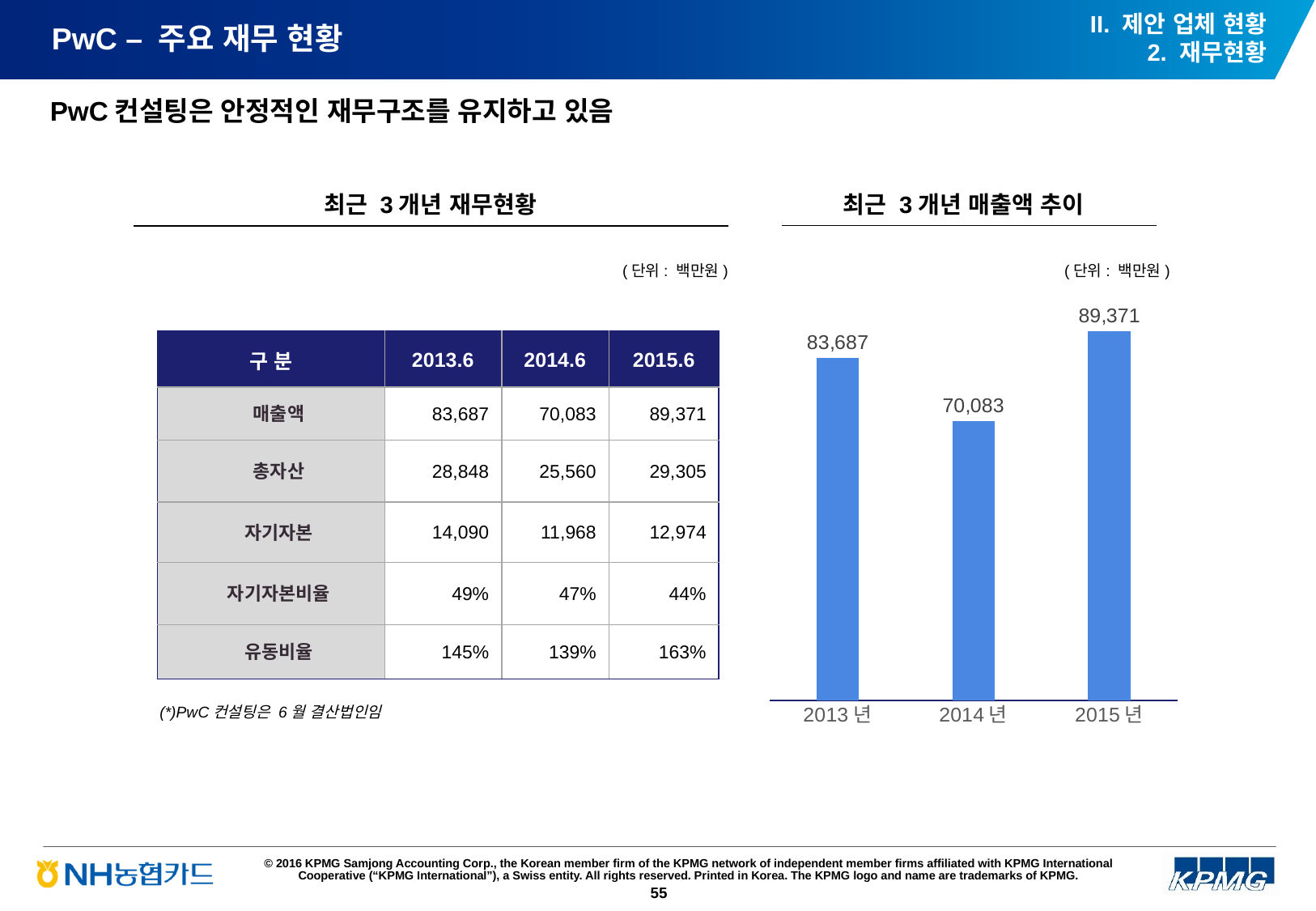

II. 제안 업체 현황
2. 재무현황
# PwC – 주요 재무 현황
PwC컨설팅은 안정적인 재무구조를 유지하고 있음
최근 3개년 매출액 추이
최근 3개년 재무현황
(단위: 백만원)
(단위: 백만원)

### Chart

| Category |  |
|---|---|
| 2013년 | 83687.0 |
| 2014년 | 70083.0 |
| 2015년 | 89371.0 |
| 구 분 | 2013.6 | 2014.6 | 2015.6 |
| --- | --- | --- | --- |
| 매출액 | 83,687 | 70,083 | 89,371 |
| 총자산 | 28,848 | 25,560 | 29,305 |
| 자기자본 | 14,090 | 11,968 | 12,974 |
| 자기자본비율 | 49% | 47% | 44% |
| 유동비율 | 145% | 139% | 163% |
(*)PwC컨설팅은 6월 결산법인임